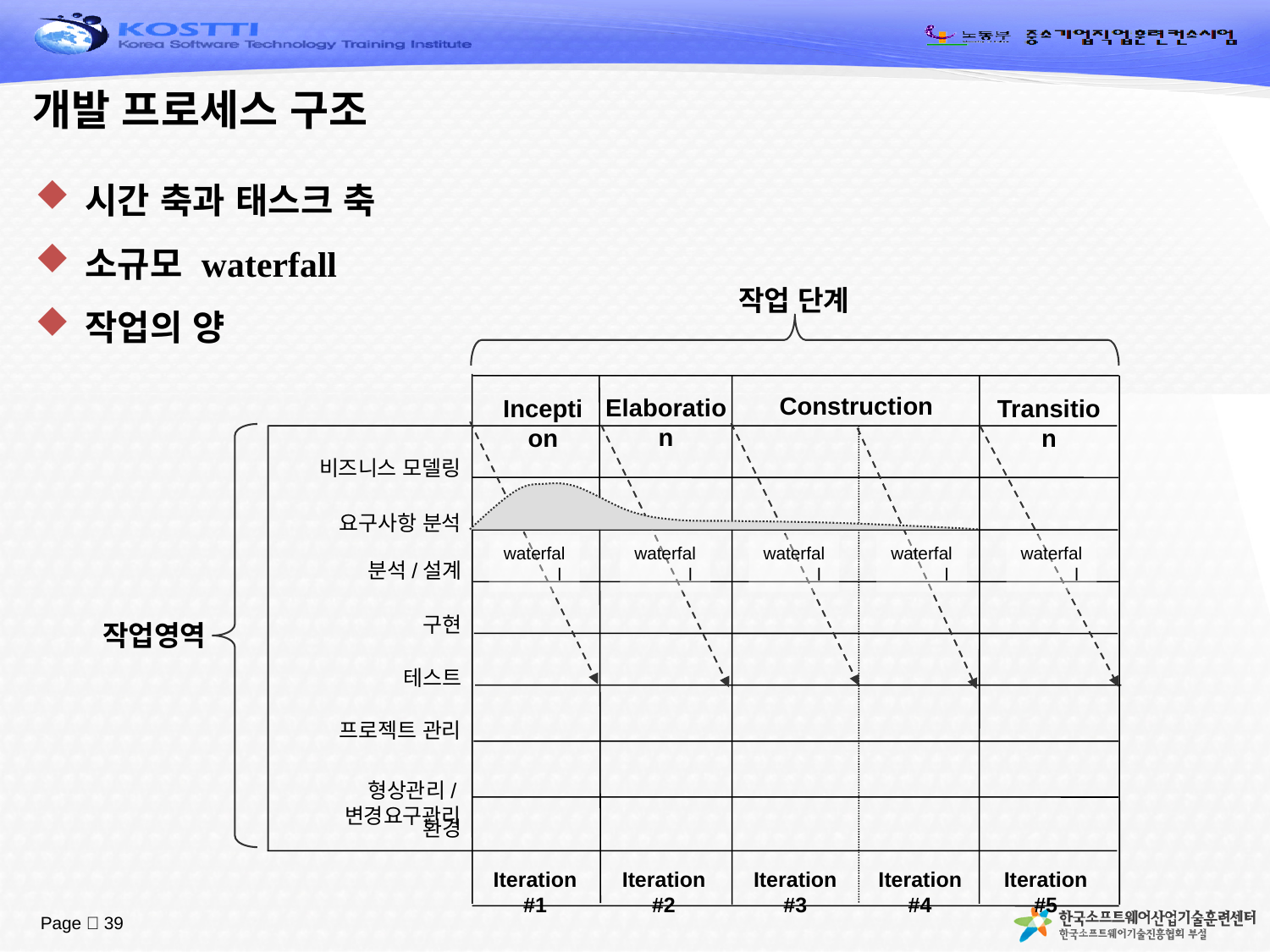

# 개발 프로세스 구조
시간 축과 태스크 축
소규모 waterfall
작업의 양
작업 단계

Construction
Elaboration
Inception
Transition

비즈니스 모델링

요구사항 분석

waterfall
waterfall
waterfall
waterfall
waterfall
분석/설계

구현
작업영역

테스트

프로젝트 관리

형상관리/변경요구관리

환경

Iteration #1
Iteration #2
Iteration #3
Iteration #4
Iteration #5